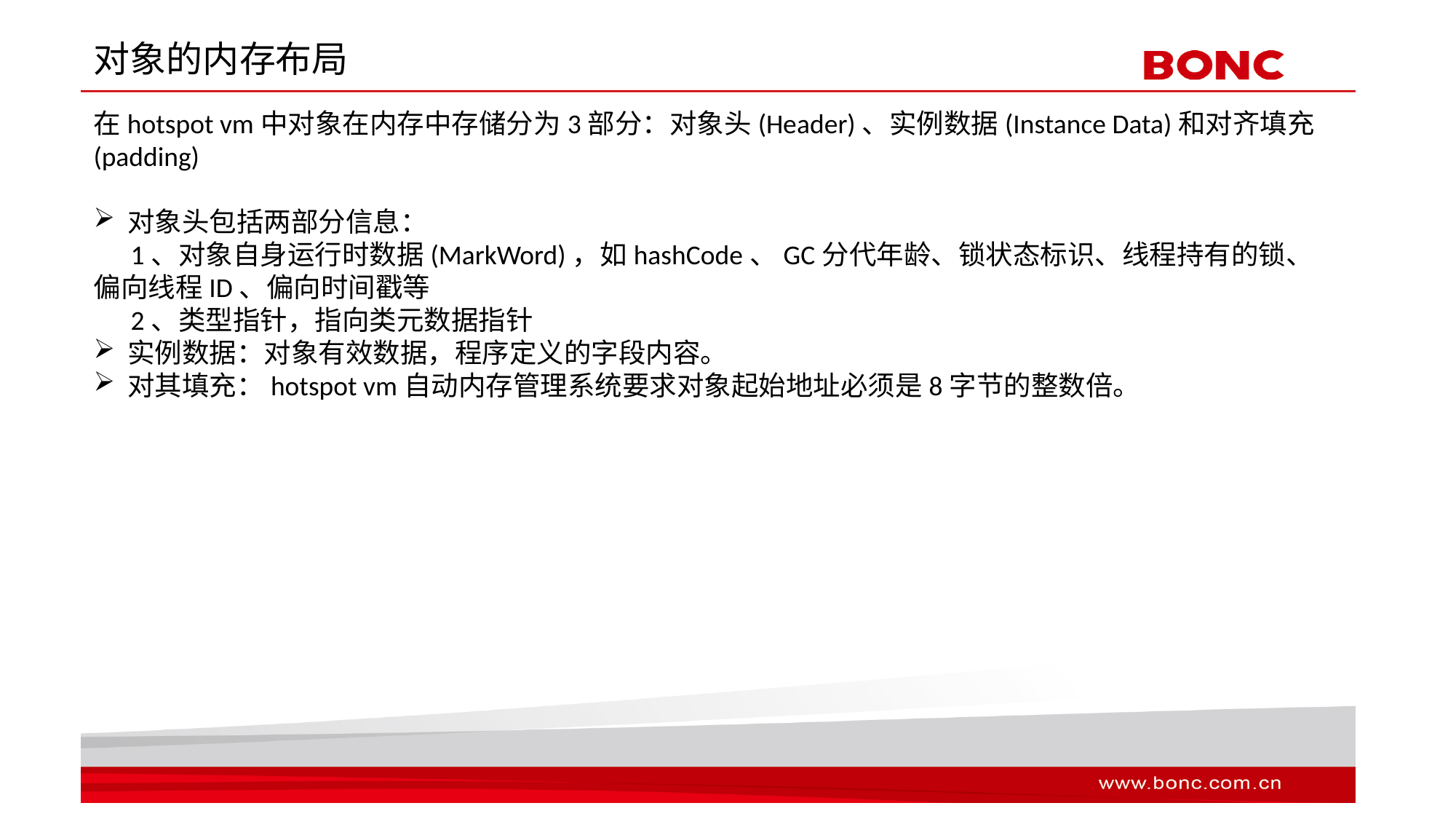

# 对象的内存布局
在hotspot vm中对象在内存中存储分为3部分：对象头(Header)、实例数据(Instance Data)和对齐填充(padding)

对象头包括两部分信息：
      1、对象自身运行时数据(MarkWord)，如hashCode、GC分代年龄、锁状态标识、线程持有的锁、偏向线程ID、偏向时间戳等
      2、类型指针，指向类元数据指针
实例数据：对象有效数据，程序定义的字段内容。
对其填充：hotspot vm自动内存管理系统要求对象起始地址必须是8字节的整数倍。